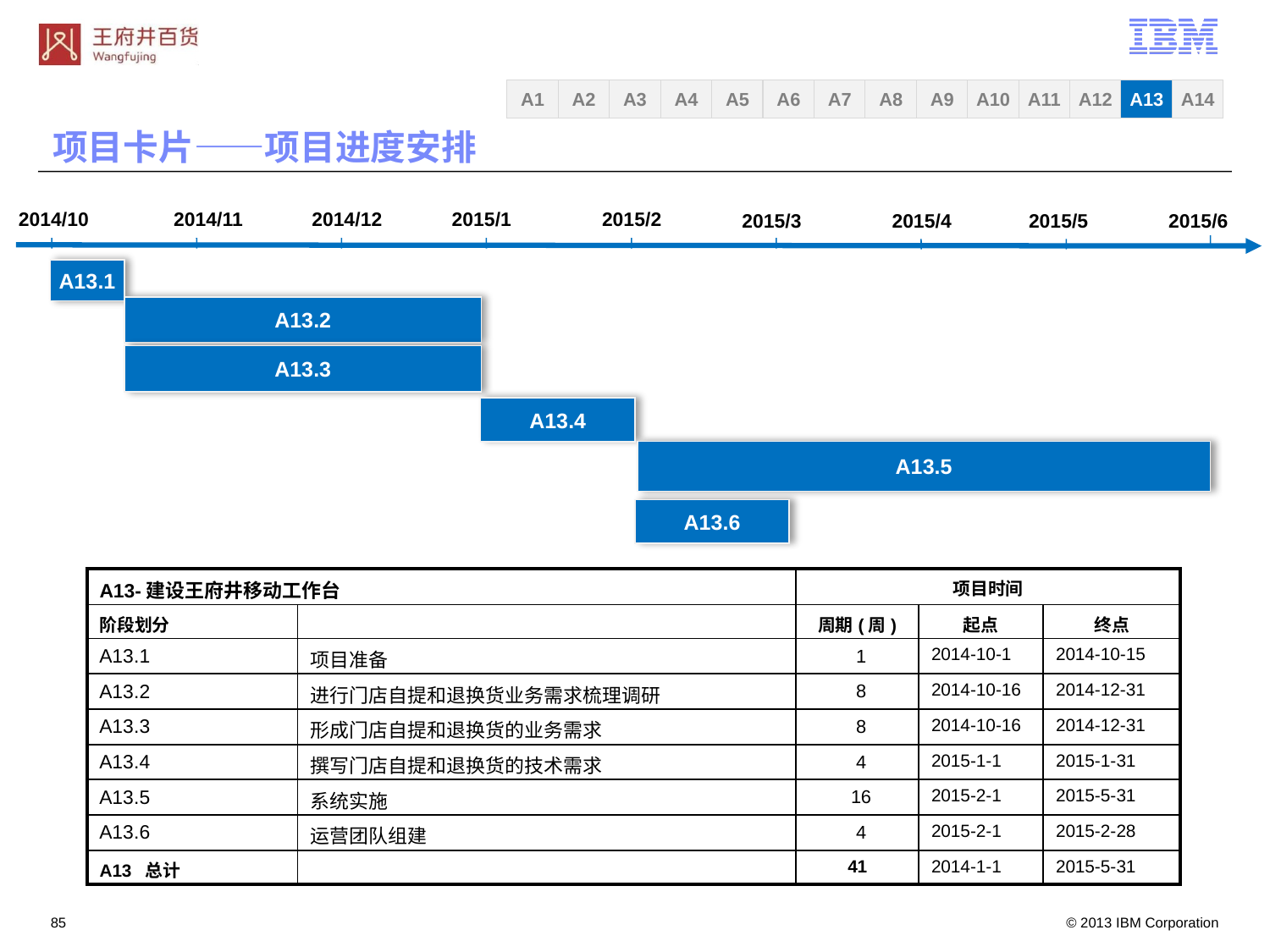

A3
A4
A5
A6
A7
A8
A9
A10
A11
A12
A13
A14
A1
A2
项目卡片——项目进度安排
2014/10
2014/11
2014/12
2015/1
2015/2
2015/3
2015/4
2015/5
2015/6

A13.1
A13.2
A13.3
A13.4
A13.5
A13.6
| A13-建设王府井移动工作台 |  | 项目时间 |  |  |
| --- | --- | --- | --- | --- |
| 阶段划分 |  | 周期(周) | 起点 | 终点 |
| A13.1 | 项目准备 | 1 | 2014-10-1 | 2014-10-15 |
| A13.2 | 进行门店自提和退换货业务需求梳理调研 | 8 | 2014-10-16 | 2014-12-31 |
| A13.3 | 形成门店自提和退换货的业务需求 | 8 | 2014-10-16 | 2014-12-31 |
| A13.4 | 撰写门店自提和退换货的技术需求 | 4 | 2015-1-1 | 2015-1-31 |
| A13.5 | 系统实施 | 16 | 2015-2-1 | 2015-5-31 |
| A13.6 | 运营团队组建 | 4 | 2015-2-1 | 2015-2-28 |
| A13 总计 |  | 41 | 2014-1-1 | 2015-5-31 |
85